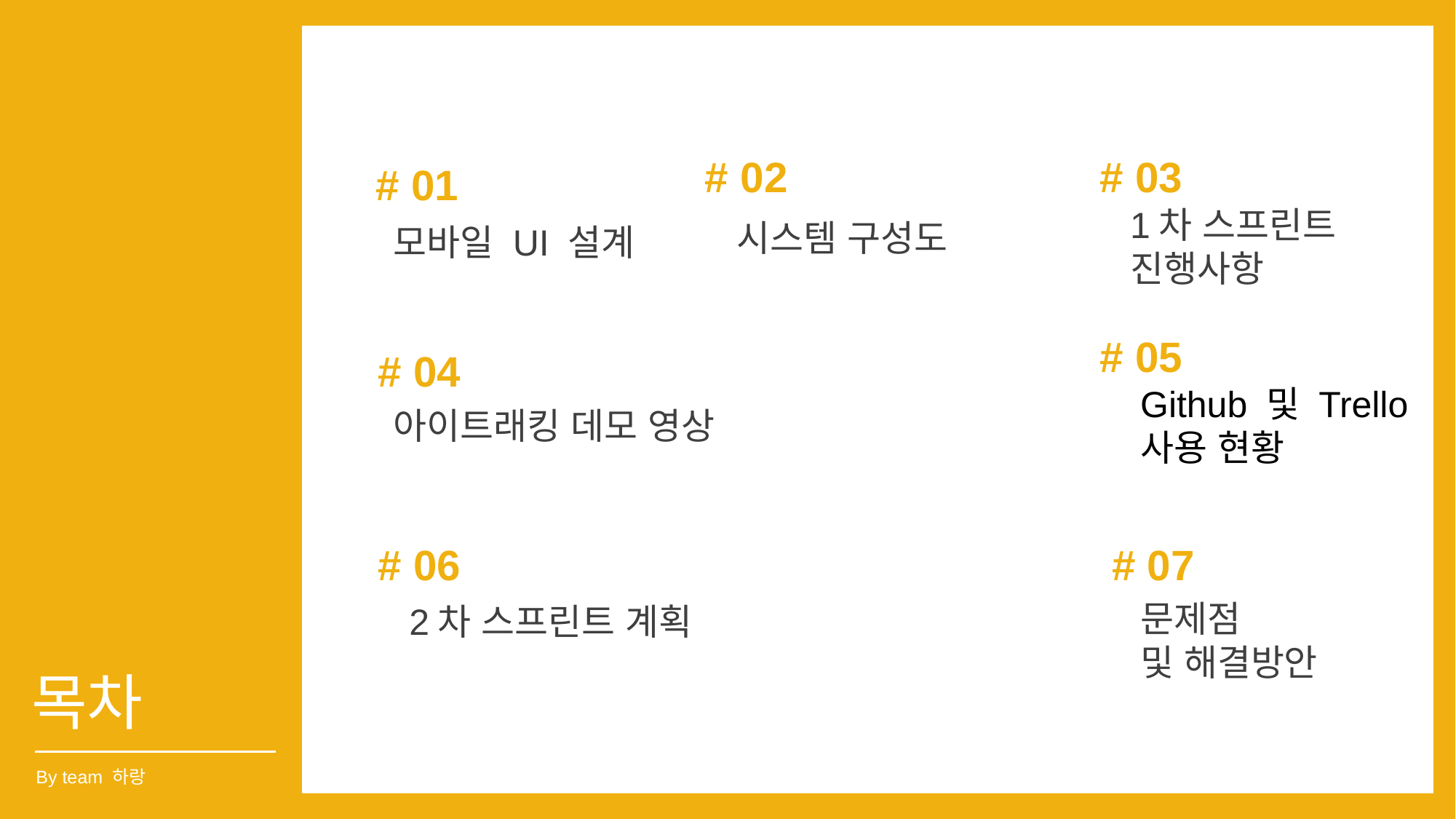

# 03
모바일 UI 설계
# 02
# 01
1차 스프린트 진행사항
# 06
시스템 구성도
# 04
# 05
Github 및 Trello 사용 현황
# 07
문제점
및 해결방안
아이트래킹 데모 영상
2차 스프린트 계획
목차
By team 하랑